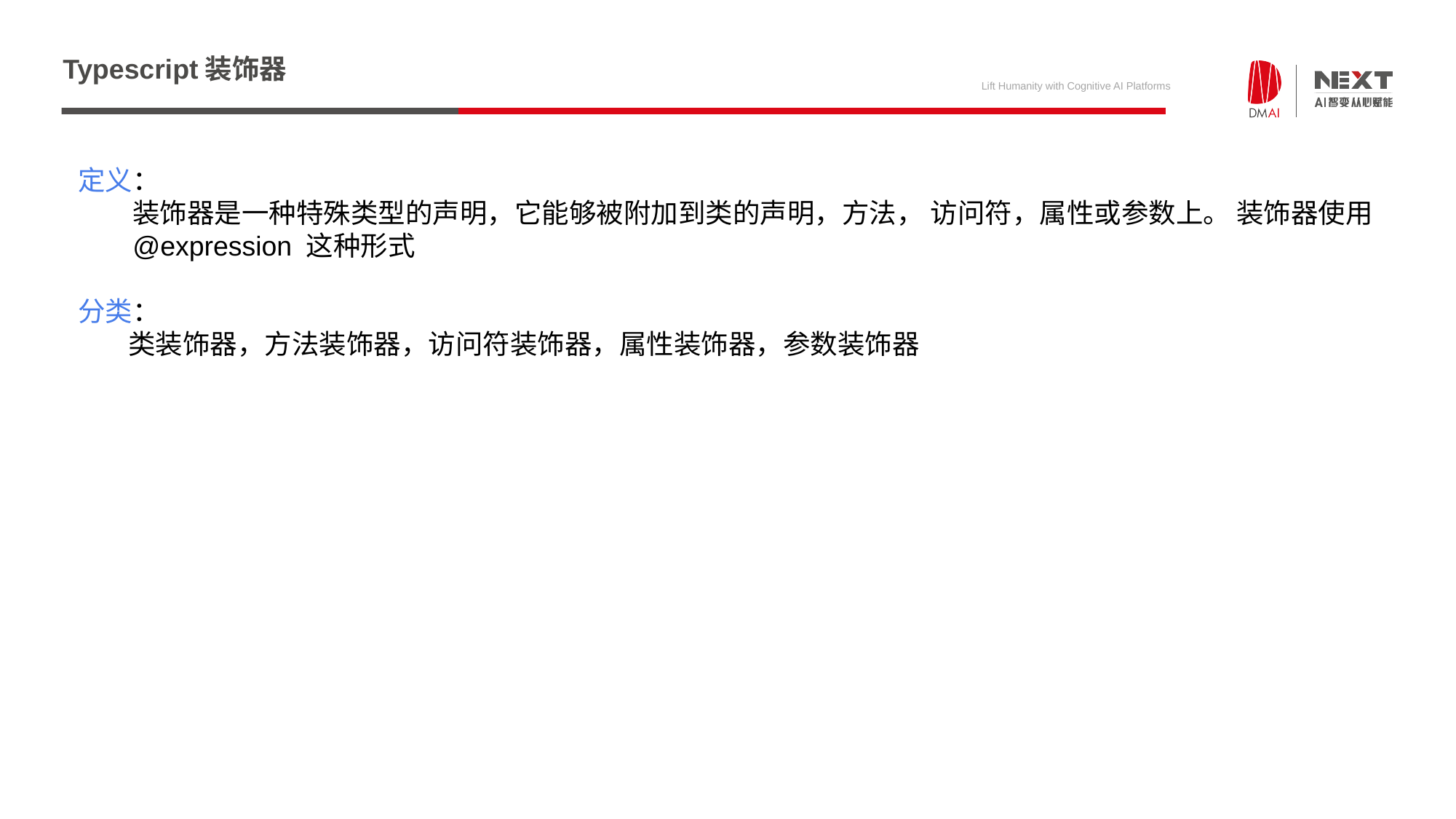

# Typescript装饰器
定义：
装饰器是一种特殊类型的声明，它能够被附加到类的声明，方法， 访问符，属性或参数上。 装饰器使用 @expression 这种形式

分类：
       类装饰器，方法装饰器，访问符装饰器，属性装饰器，参数装饰器